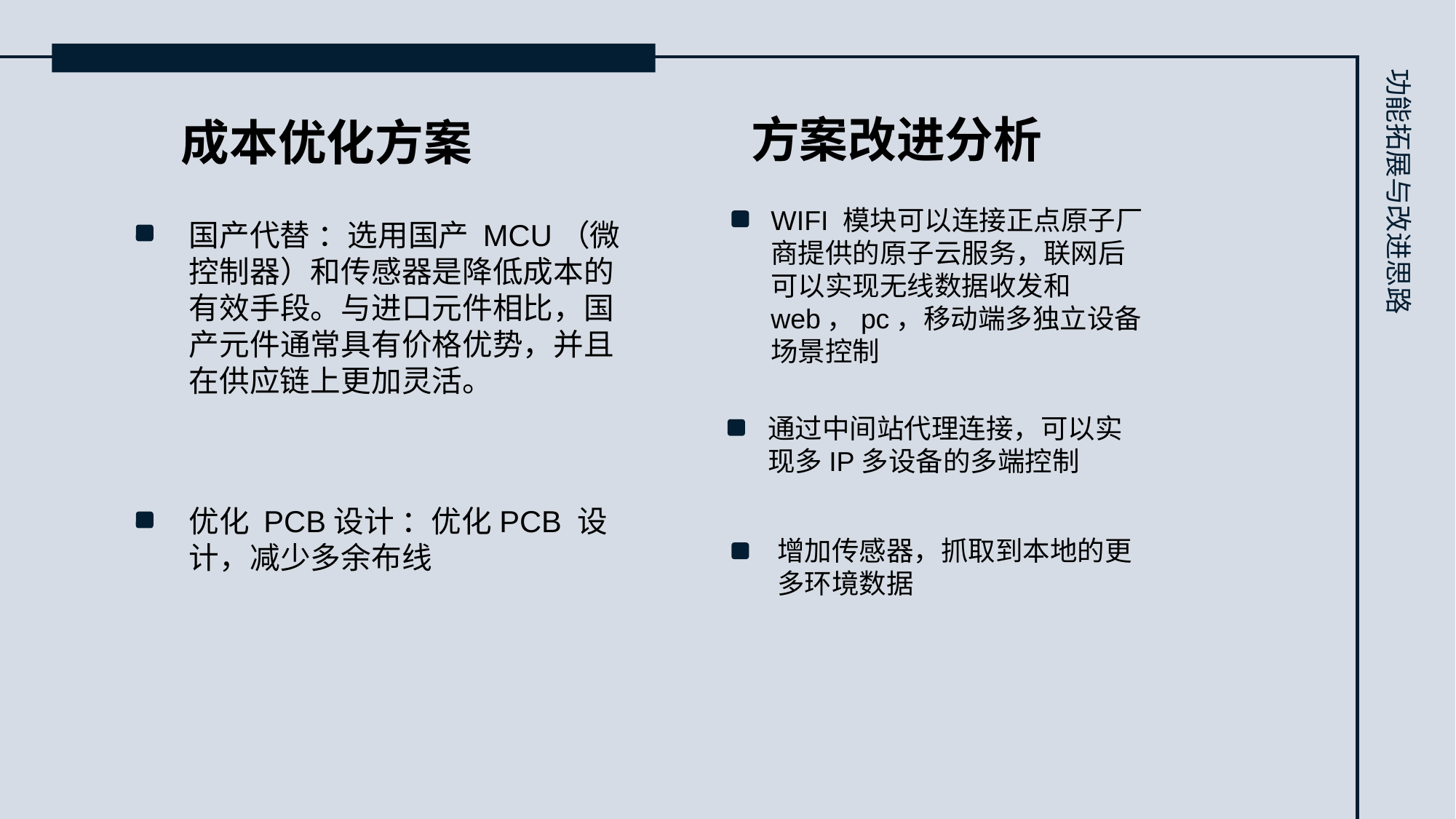

功能拓展与改进思路
方案改进分析
成本优化方案
WIFI 模块可以连接正点原子厂商提供的原子云服务，联网后可以实现无线数据收发和web，pc，移动端多独立设备场景控制
国产代替 ：选用国产 MCU（微控制器）和传感器是降低成本的有效手段。与进口元件相比，国产元件通常具有价格优势，并且在供应链上更加灵活。

通过中间站代理连接，可以实现多IP多设备的多端控制

优化 PCB设计 ：优化PCB 设计，减少多余布线

增加传感器，抓取到本地的更多环境数据